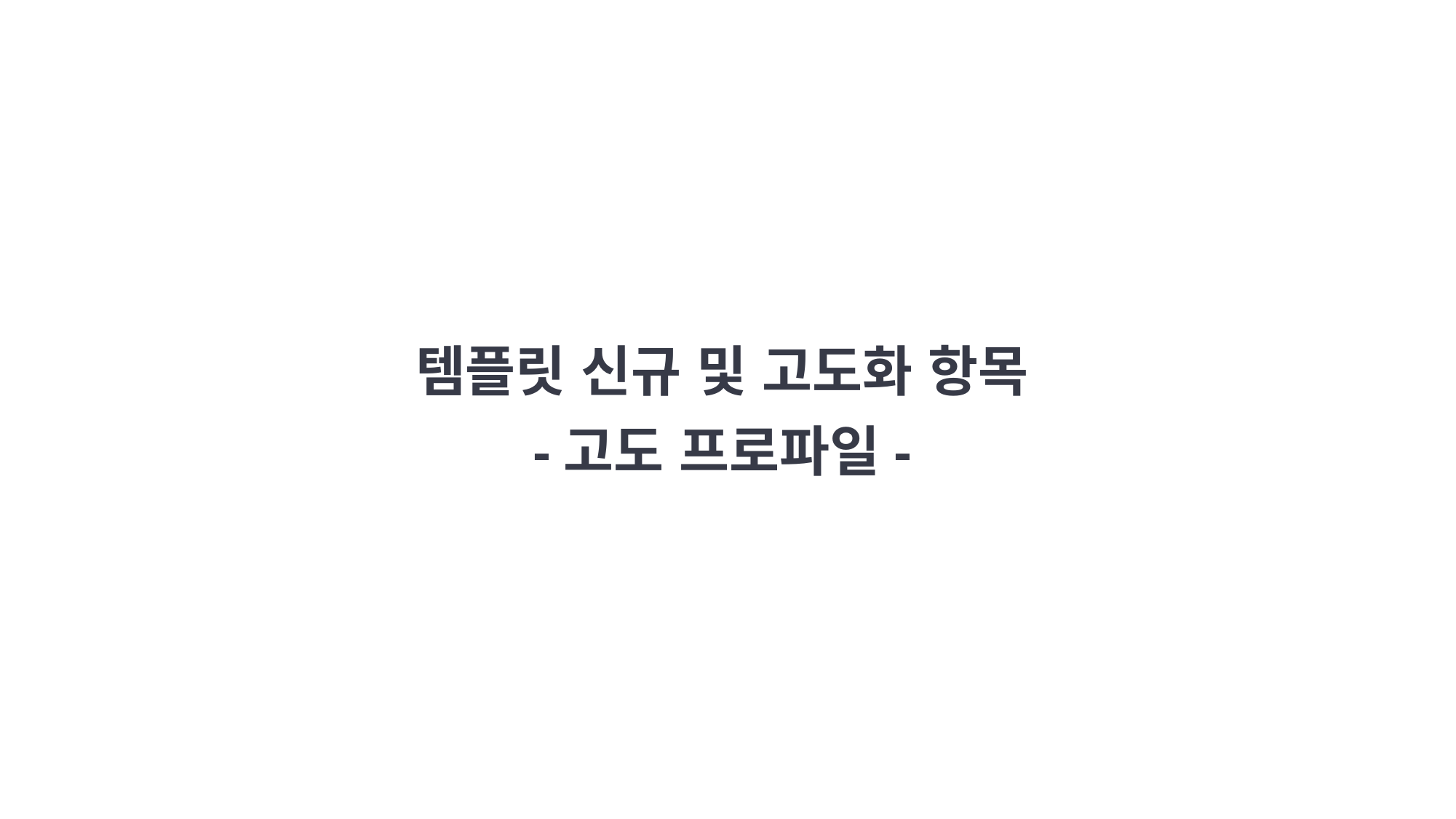

템플릿 신규 및 고도화 항목
-고도 프로파일-